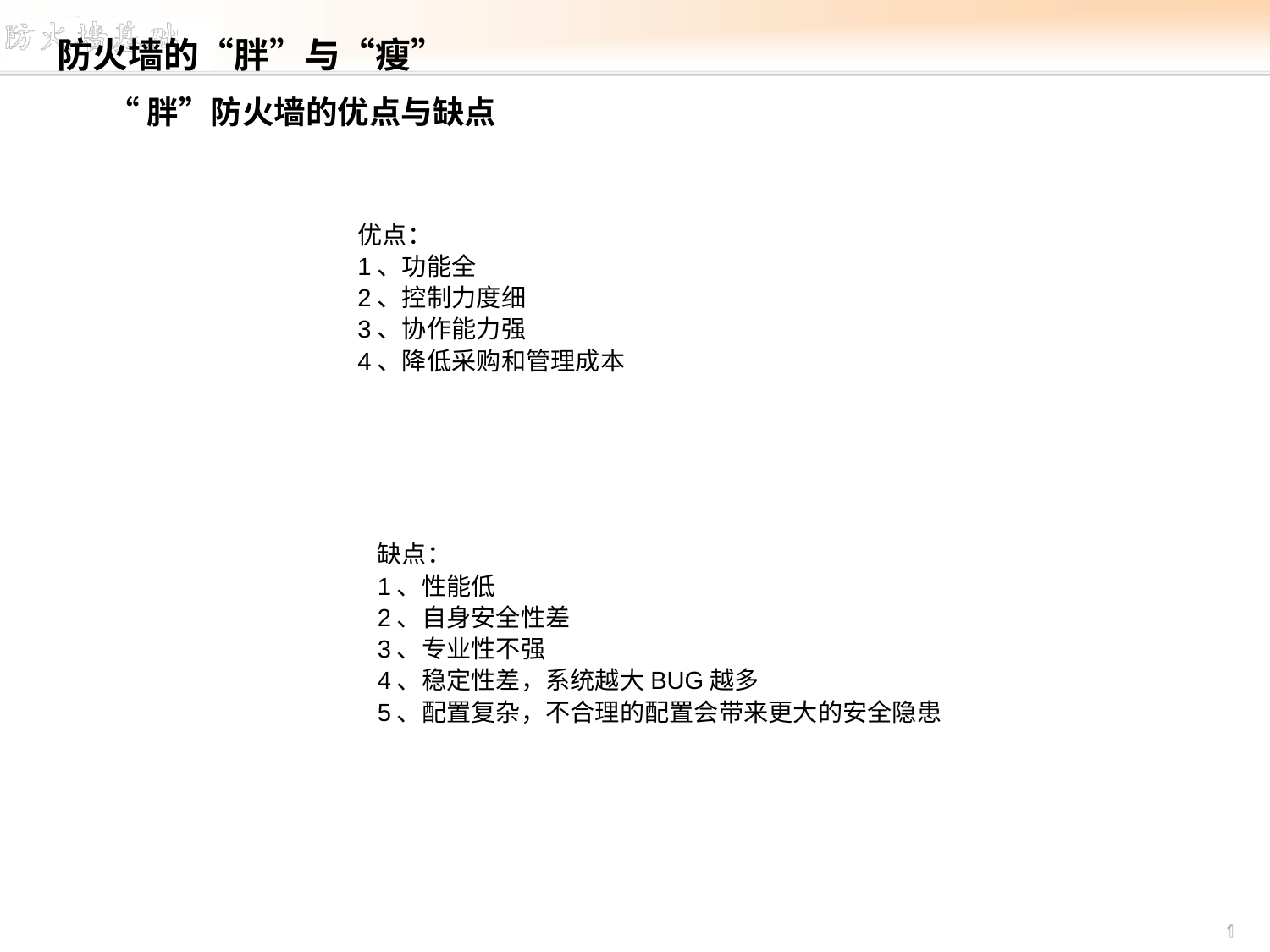

防火墙的“胖”与“瘦”
# “胖”防火墙的优点与缺点
优点：
1、功能全
2、控制力度细
3、协作能力强
4、降低采购和管理成本
缺点：
1、性能低
2、自身安全性差
3、专业性不强
4、稳定性差，系统越大BUG越多
5、配置复杂，不合理的配置会带来更大的安全隐患